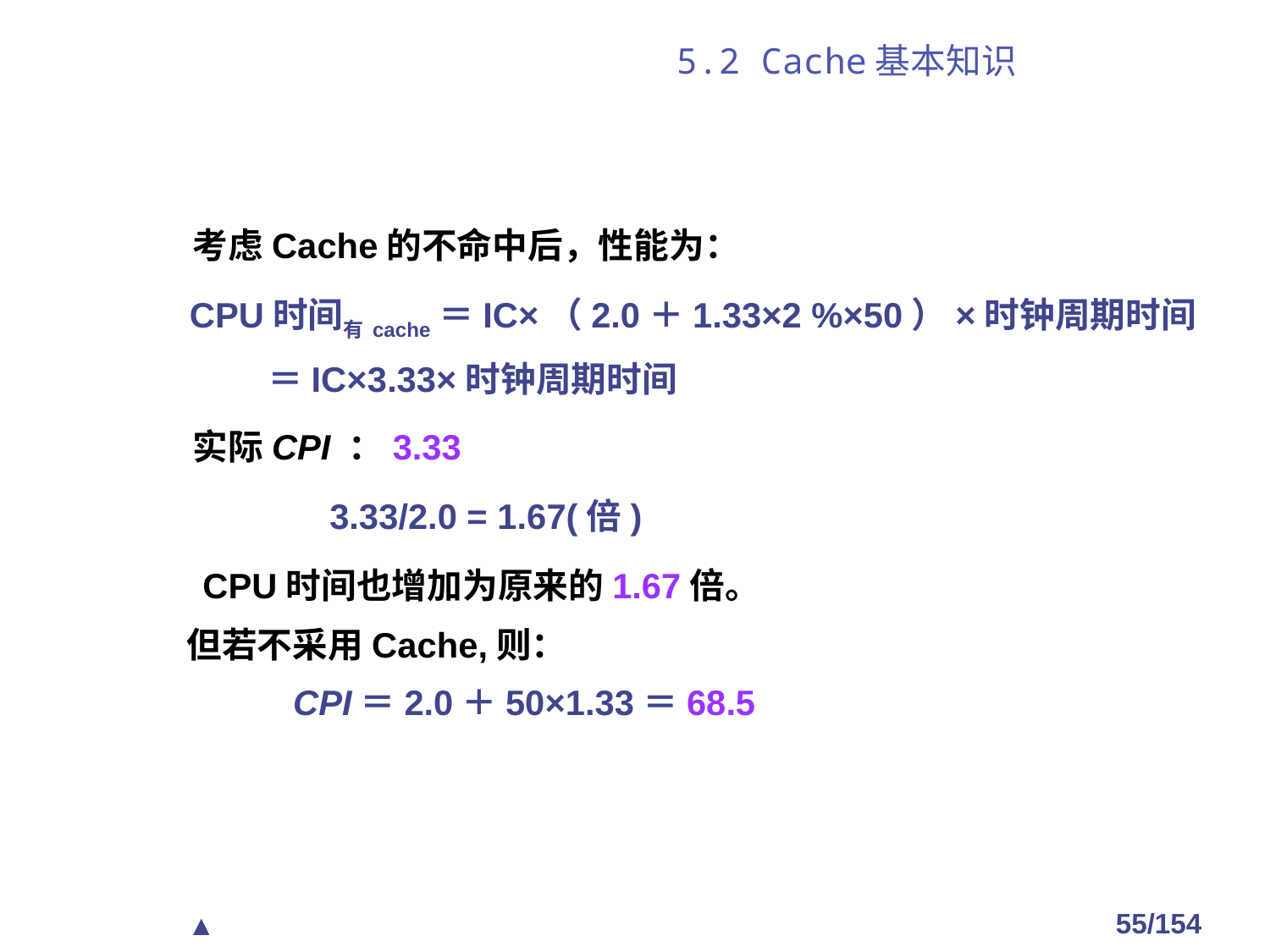

# 5.2 Cache基本知识
　　考虑Cache的不命中后，性能为：
 　 CPU时间有cache＝IC×（2.0＋1.33×2 %×50）×时钟周期时间
             　  ＝IC×3.33×时钟周期时间
　　实际CPI ：3.33
　　　　　3.33/2.0 = 1.67(倍)
　　CPU时间也增加为原来的1.67倍。
　　 但若不采用Cache,则：
　　　　　CPI＝2.0＋50×1.33＝68.5